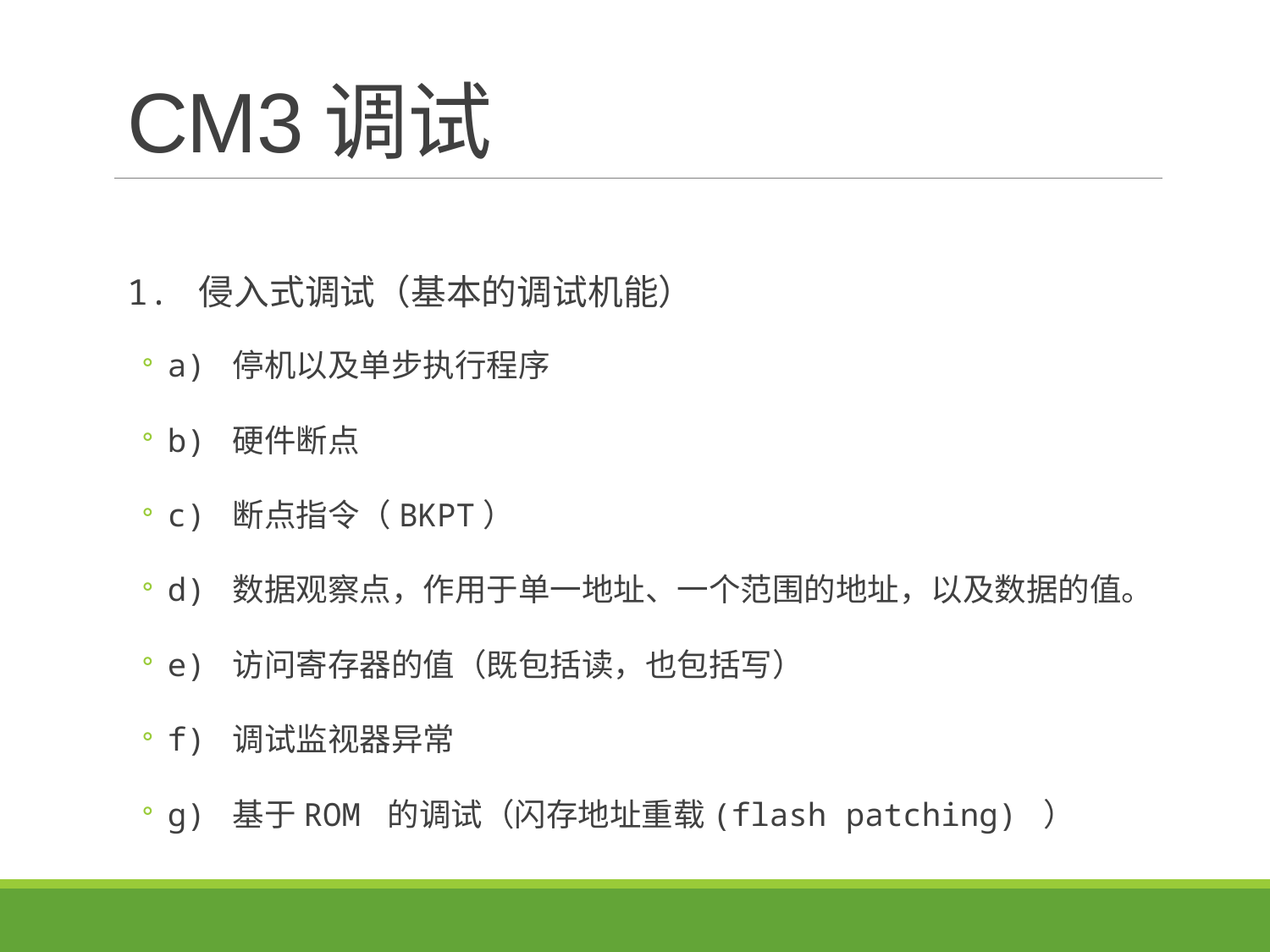

# CM3调试

1. 侵入式调试（基本的调试机能）
a) 停机以及单步执行程序
b) 硬件断点
c) 断点指令（BKPT）
d) 数据观察点，作用于单一地址、一个范围的地址，以及数据的值。
e) 访问寄存器的值（既包括读，也包括写）
f) 调试监视器异常
g) 基于ROM 的调试（闪存地址重载(flash patching) ）